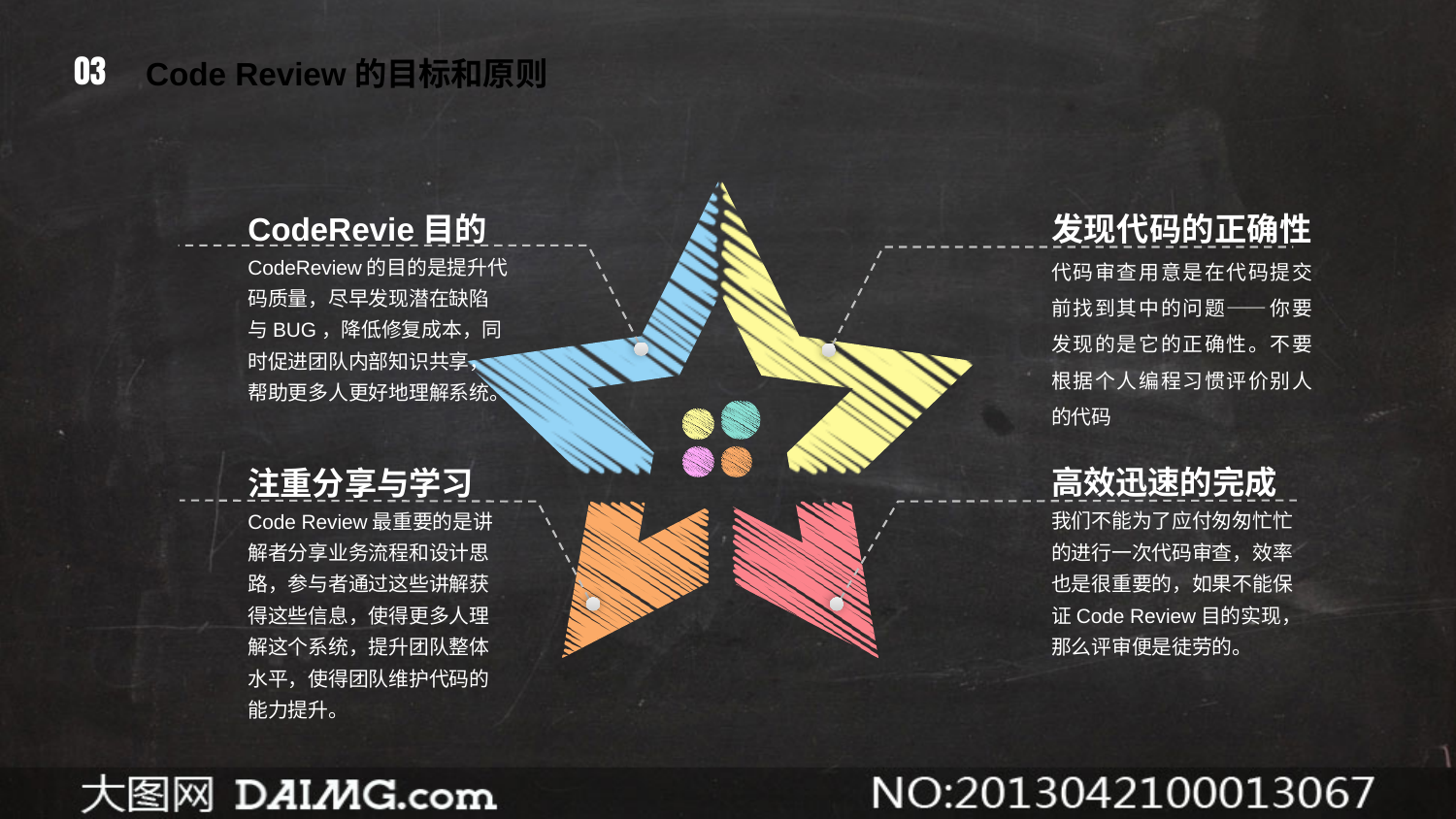

03
Code Review的目标和原则

CodeRevie目的
CodeReview的目的是提升代码质量，尽早发现潜在缺陷与BUG，降低修复成本，同时促进团队内部知识共享，帮助更多人更好地理解系统。
发现代码的正确性代码审查用意是在代码提交前找到其中的问题——你要发现的是它的正确性。不要根据个人编程习惯评价别人的代码

高效迅速的完成
我们不能为了应付匆匆忙忙的进行一次代码审查，效率也是很重要的，如果不能保证Code Review目的实现，那么评审便是徒劳的。
注重分享与学习
Code Review最重要的是讲解者分享业务流程和设计思路，参与者通过这些讲解获得这些信息，使得更多人理解这个系统，提升团队整体水平，使得团队维护代码的能力提升。